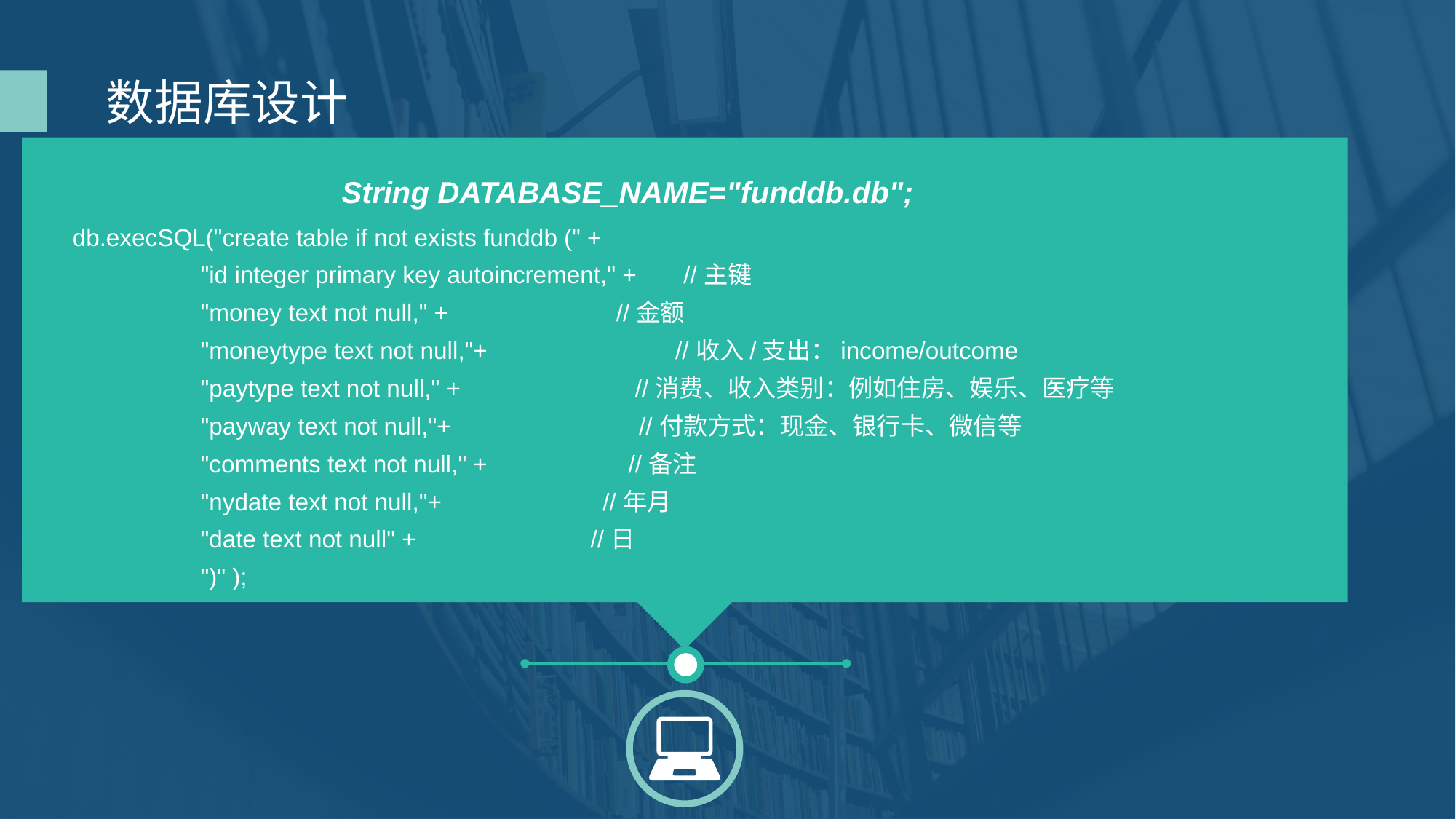

数据库设计

String DATABASE_NAME="funddb.db";
 db.execSQL("create table if not exists funddb (" +
                    "id integer primary key autoincrement," +       //主键
                    "money text not null," +                         //金额
                    "moneytype text not null,"+                            //收入/支出：income/outcome
                    "paytype text not null," +                          //消费、收入类别：例如住房、娱乐、医疗等
                    "payway text not null,"+                            //付款方式：现金、银行卡、微信等
                    "comments text not null," +                     //备注
                    "nydate text not null,"+                        //年月
                    "date text not null" +                          //日
                    ")" );